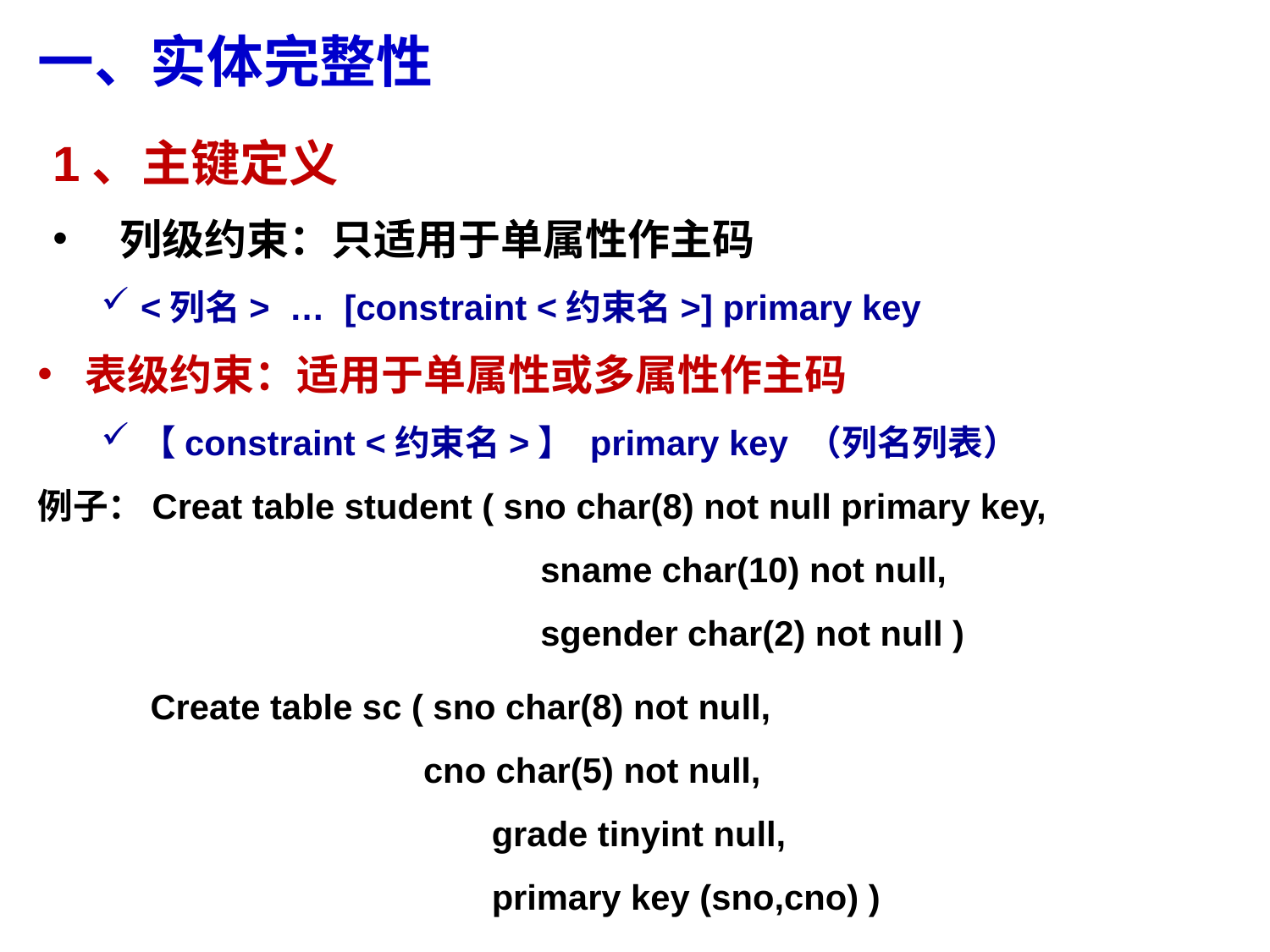

# 一、实体完整性
1、主键定义
 列级约束：只适用于单属性作主码
<列名>  …  [constraint <约束名>] primary key
表级约束：适用于单属性或多属性作主码
【constraint <约束名>】 primary key （列名列表）
例子：Creat table student ( sno char(8) not null primary key,
	                                 sname char(10) not null,
	                                 sgender char(2) not null )
          Create table sc ( sno char(8) not null,
                                  cno char(5) not null,
	                            grade tinyint null,
	                            primary key (sno,cno) )